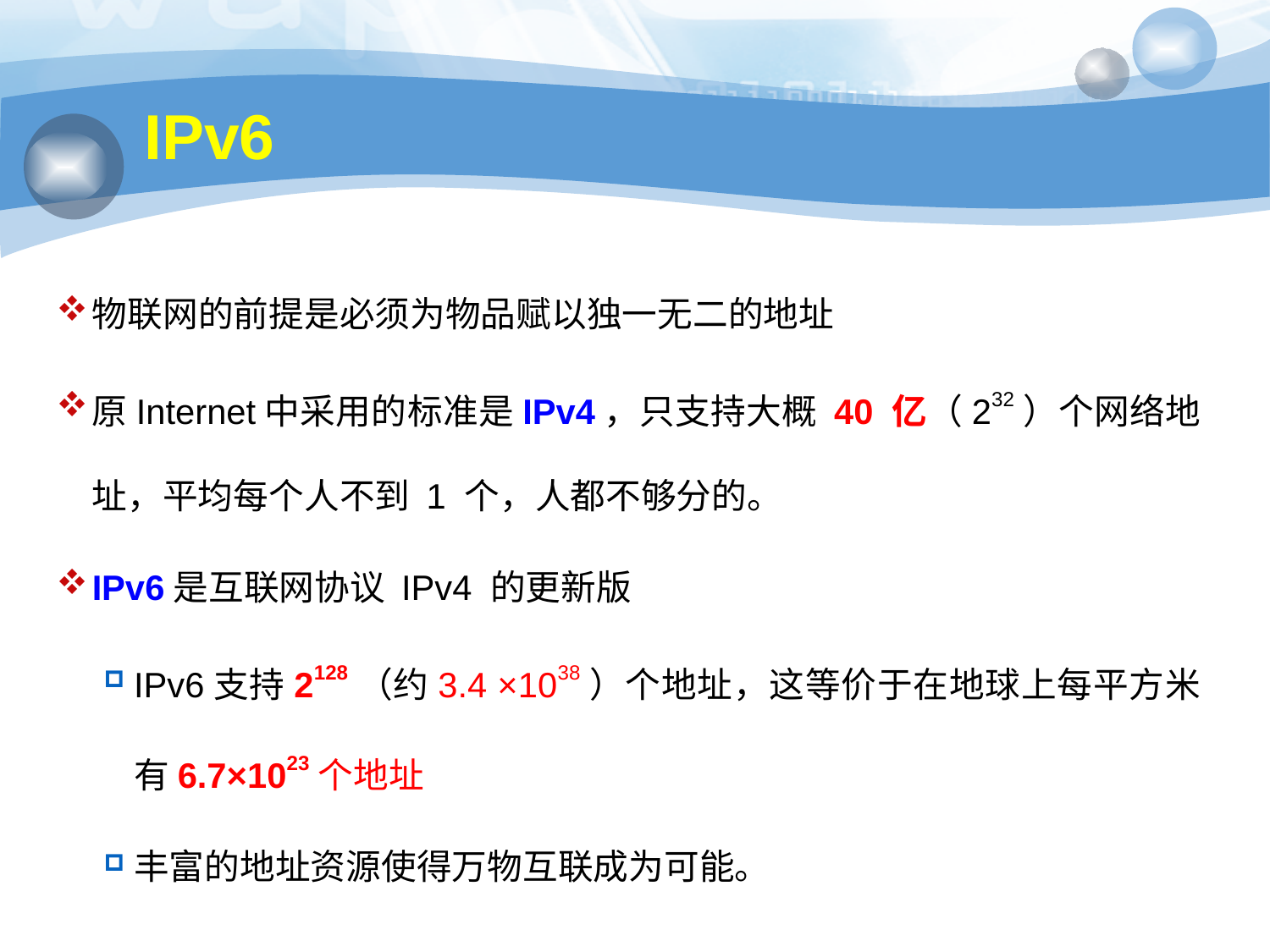

# IPv6
物联网的前提是必须为物品赋以独一无二的地址
原Internet中采用的标准是IPv4，只支持大概 40 亿（232）个网络地址，平均每个人不到 1 个，人都不够分的。
IPv6是互联网协议 IPv4 的更新版
IPv6支持2128（约3.4 ×1038）个地址，这等价于在地球上每平方米有6.7×1023个地址
丰富的地址资源使得万物互联成为可能。